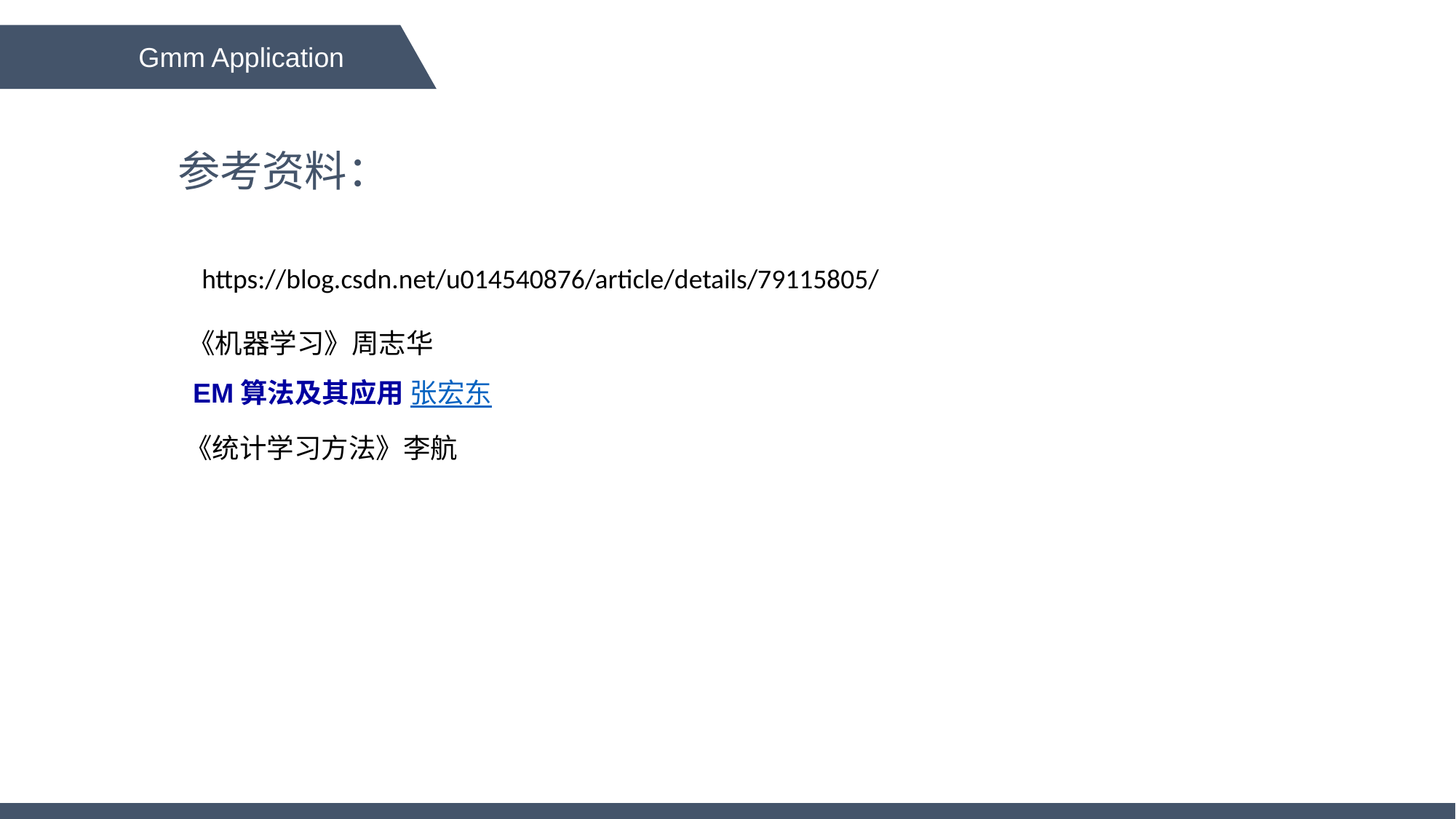

Gmm Application
参考资料：
https://blog.csdn.net/u014540876/article/details/79115805/
《机器学习》周志华
EM算法及其应用 张宏东
《统计学习方法》李航